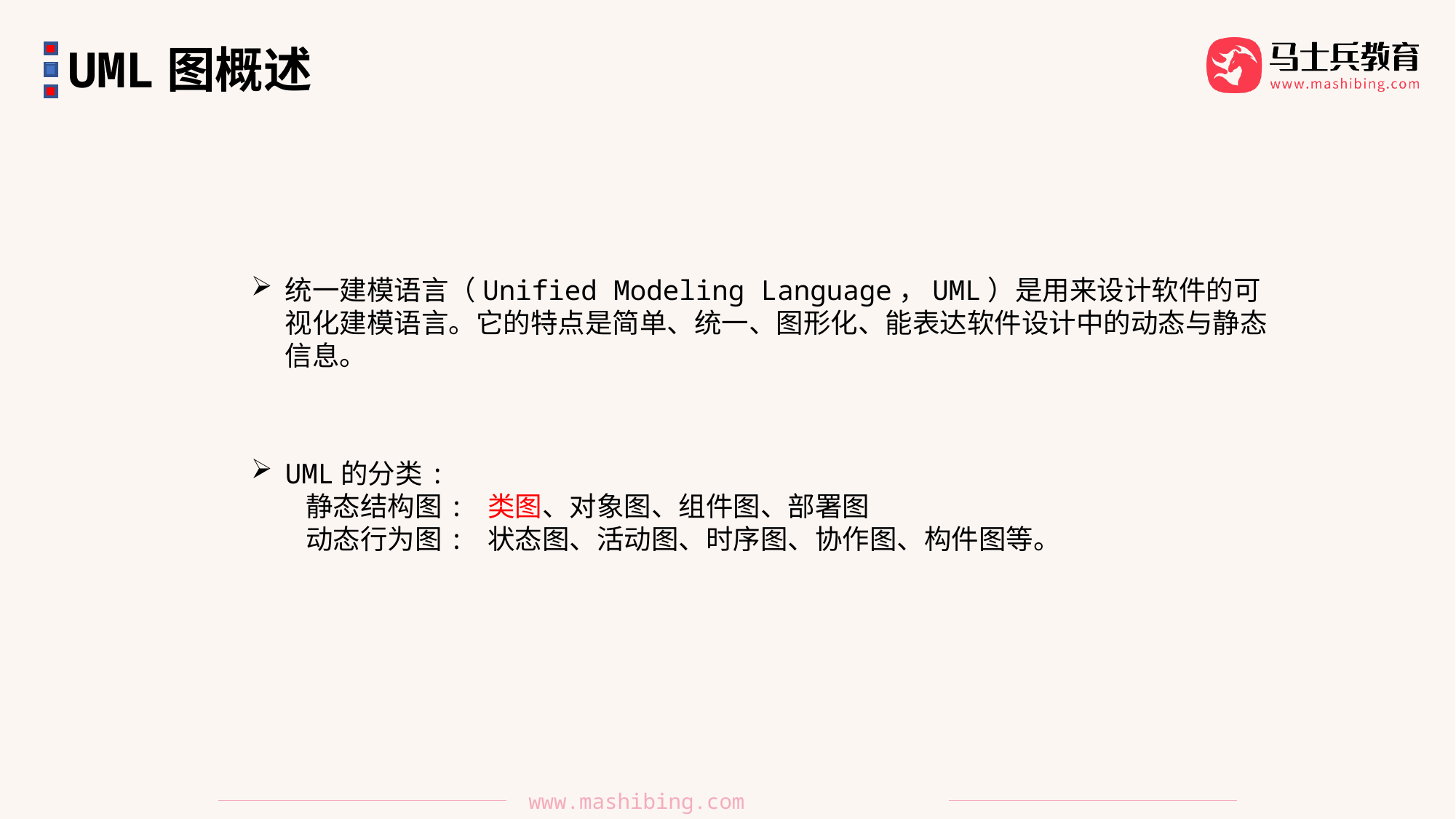

UML图概述

统一建模语言（Unified Modeling Language，UML）是用来设计软件的可视化建模语言。它的特点是简单、统一、图形化、能表达软件设计中的动态与静态信息。
UML的分类:
静态结构图: 类图、对象图、组件图、部署图
动态行为图: 状态图、活动图、时序图、协作图、构件图等。